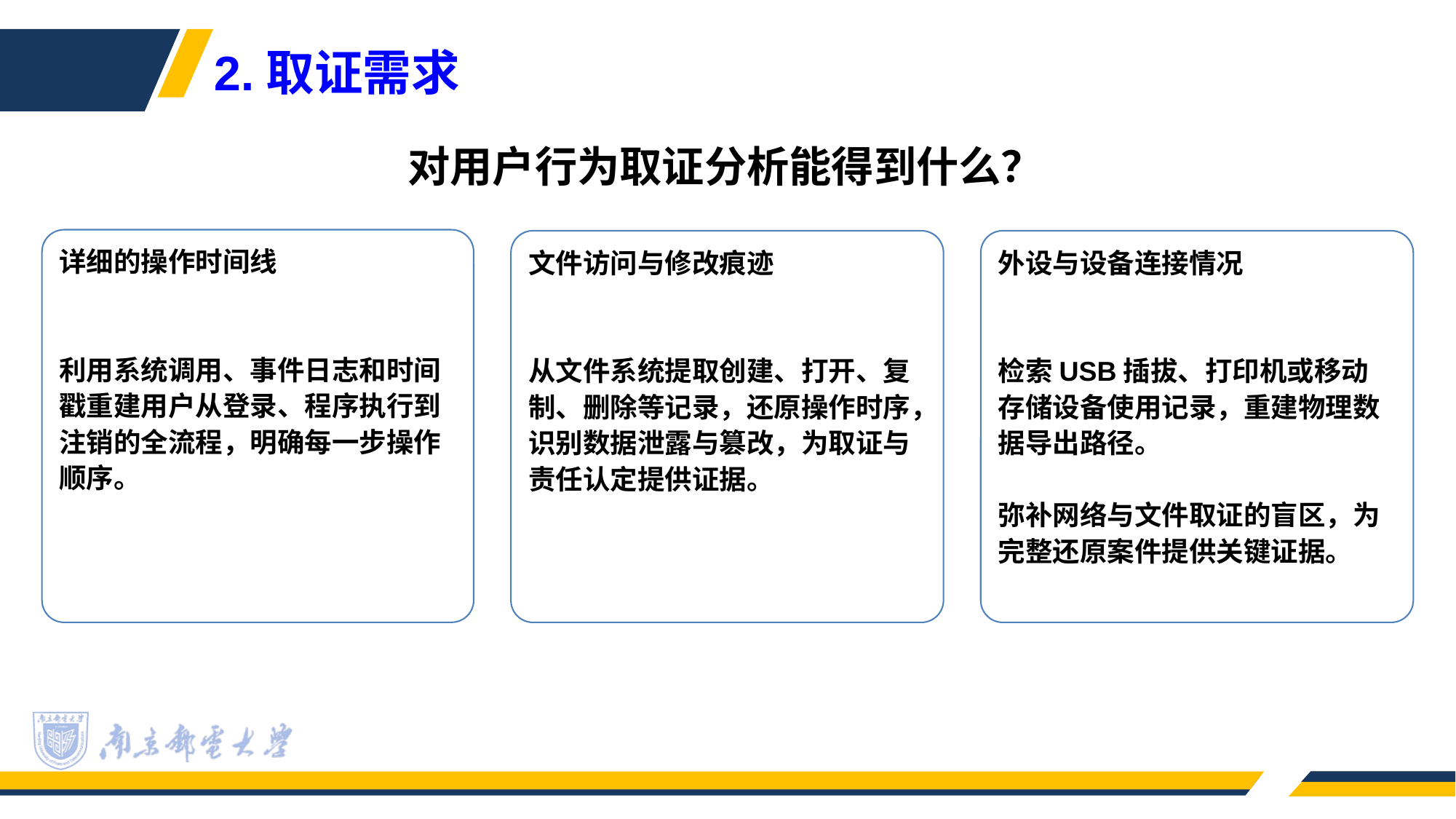

2.取证需求

对用户行为取证分析能得到什么？

详细的操作时间线

利用系统调用、事件日志和时间戳重建用户从登录、程序执行到注销的全流程，明确每一步操作顺序。
文件访问与修改痕迹

从文件系统提取创建、打开、复制、删除等记录，还原操作时序，识别数据泄露与篡改，为取证与责任认定提供证据。

外设与设备连接情况

检索USB插拔、打印机或移动存储设备使用记录，重建物理数据导出路径。

弥补网络与文件取证的盲区，为完整还原案件提供关键证据。

8